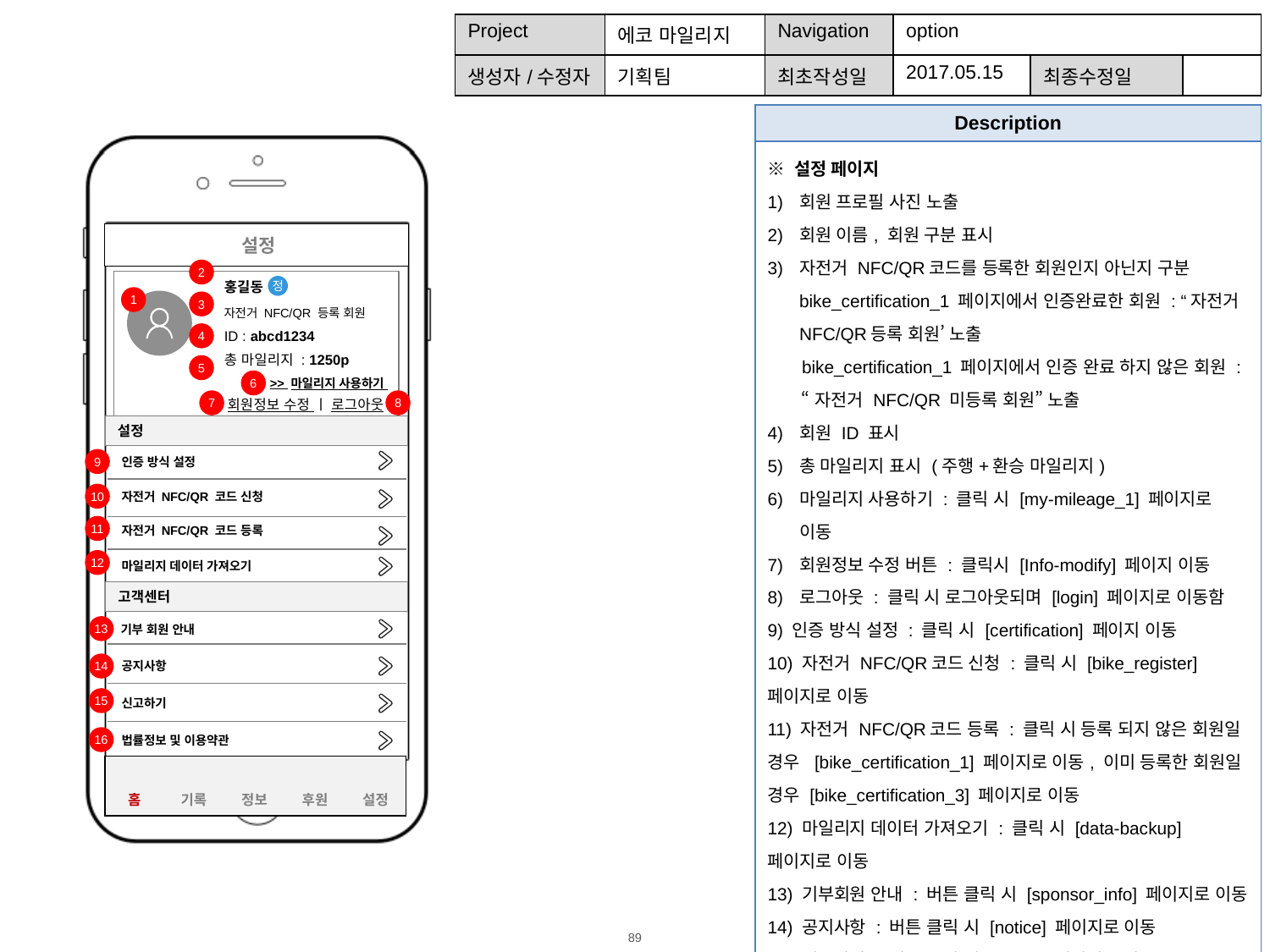

| Project | 에코 마일리지 | Navigation | option |  |  |
| --- | --- | --- | --- | --- | --- |
| 생성자/수정자 | 기획팀 | 최초작성일 | 2017.05.15 | 최종수정일 |  |
| Description |
| --- |
| ※ 설정 페이지 회원 프로필 사진 노출 회원 이름, 회원 구분 표시 자전거 NFC/QR코드를 등록한 회원인지 아닌지 구분 bike\_certification\_1 페이지에서 인증완료한 회원 : “자전거 NFC/QR등록 회원’ 노출 bike\_certification\_1 페이지에서 인증 완료 하지 않은 회원 : “자전거 NFC/QR 미등록 회원” 노출 회원 ID 표시 총 마일리지 표시 (주행+환승 마일리지) 마일리지 사용하기 : 클릭 시 [my-mileage\_1] 페이지로 이동 회원정보 수정 버튼 : 클릭시 [Info-modify] 페이지 이동 로그아웃 : 클릭 시 로그아웃되며 [login] 페이지로 이동함 9) 인증 방식 설정 : 클릭 시 [certification] 페이지 이동 10) 자전거 NFC/QR코드 신청 : 클릭 시 [bike\_register] 페이지로 이동 11) 자전거 NFC/QR코드 등록 : 클릭 시 등록 되지 않은 회원일 경우 [bike\_certification\_1] 페이지로 이동, 이미 등록한 회원일 경우 [bike\_certification\_3] 페이지로 이동 12) 마일리지 데이터 가져오기 : 클릭 시 [data-backup] 페이지로 이동 13) 기부회원 안내 : 버튼 클릭 시 [sponsor\_info] 페이지로 이동 14) 공지사항 : 버튼 클릭 시 [notice] 페이지로 이동 15) 신고하기 : 버튼 클릭 시 [report] 페이지로 이동 16) 이용약관 : 클릭 시 [agreement] 페이지 이동 |
                        설정
2
홍길동

정
1

3
자전거 NFC/QR 등록 회원
ID : abcd1234
4
총 마일리지 : 1250p
5
>> 마일리지 사용하기
6
회원정보 수정 ㅣ 로그아웃
7
8
설정
인증 방식 설정
9

자전거 NFC/QR 코드 신청
10

자전거 NFC/QR 코드 등록
11

마일리지 데이터 가져오기
12

고객센터
기부 회원 안내
13

공지사항
14

신고하기
15

법률정보 및 이용약관
16

| 홈 | 기록 | 정보 | 후원 | 설정 |
| --- | --- | --- | --- | --- |